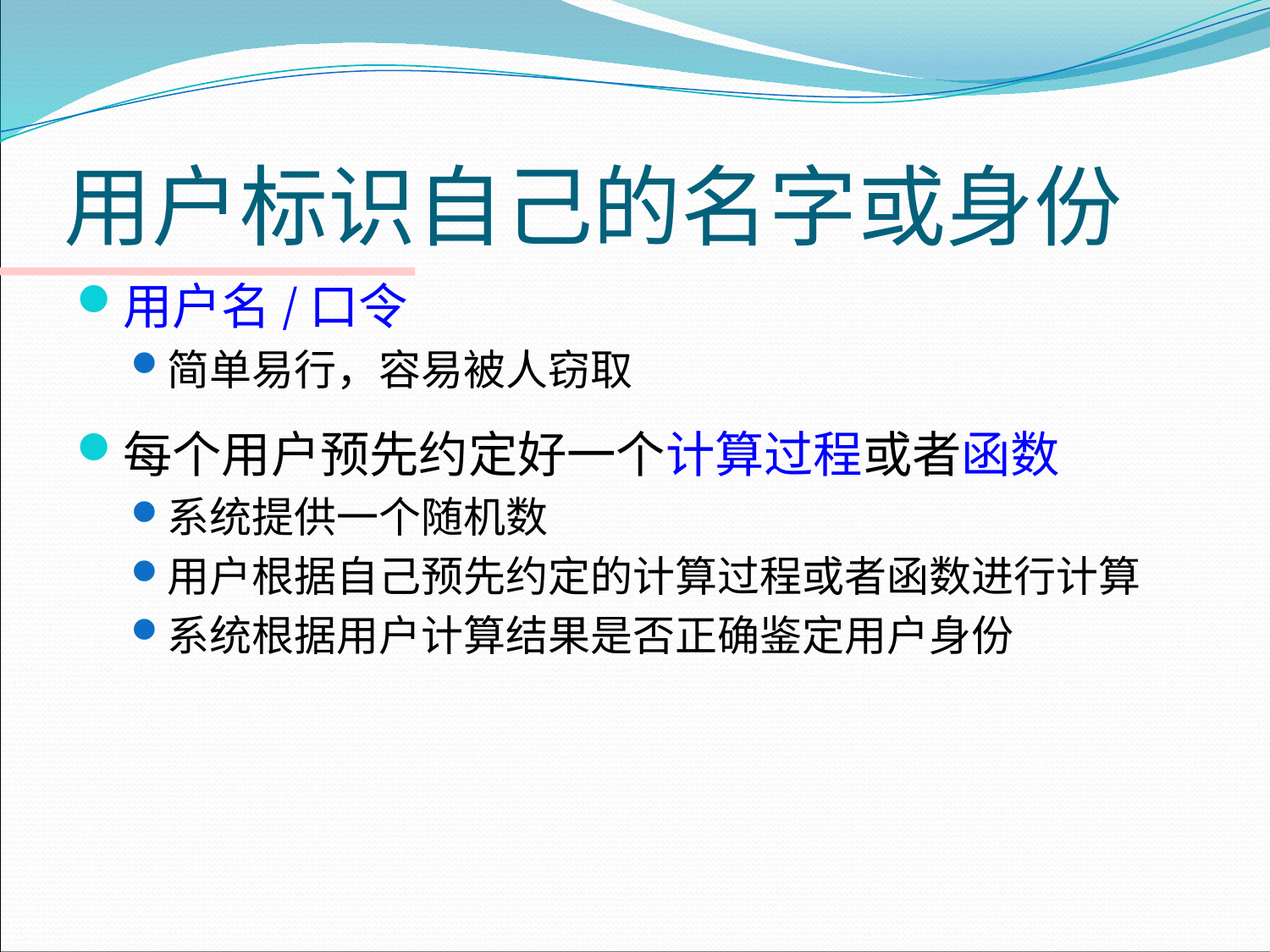

# 用户标识自己的名字或身份
用户名/口令
简单易行，容易被人窃取
每个用户预先约定好一个计算过程或者函数
系统提供一个随机数
用户根据自己预先约定的计算过程或者函数进行计算
系统根据用户计算结果是否正确鉴定用户身份

438